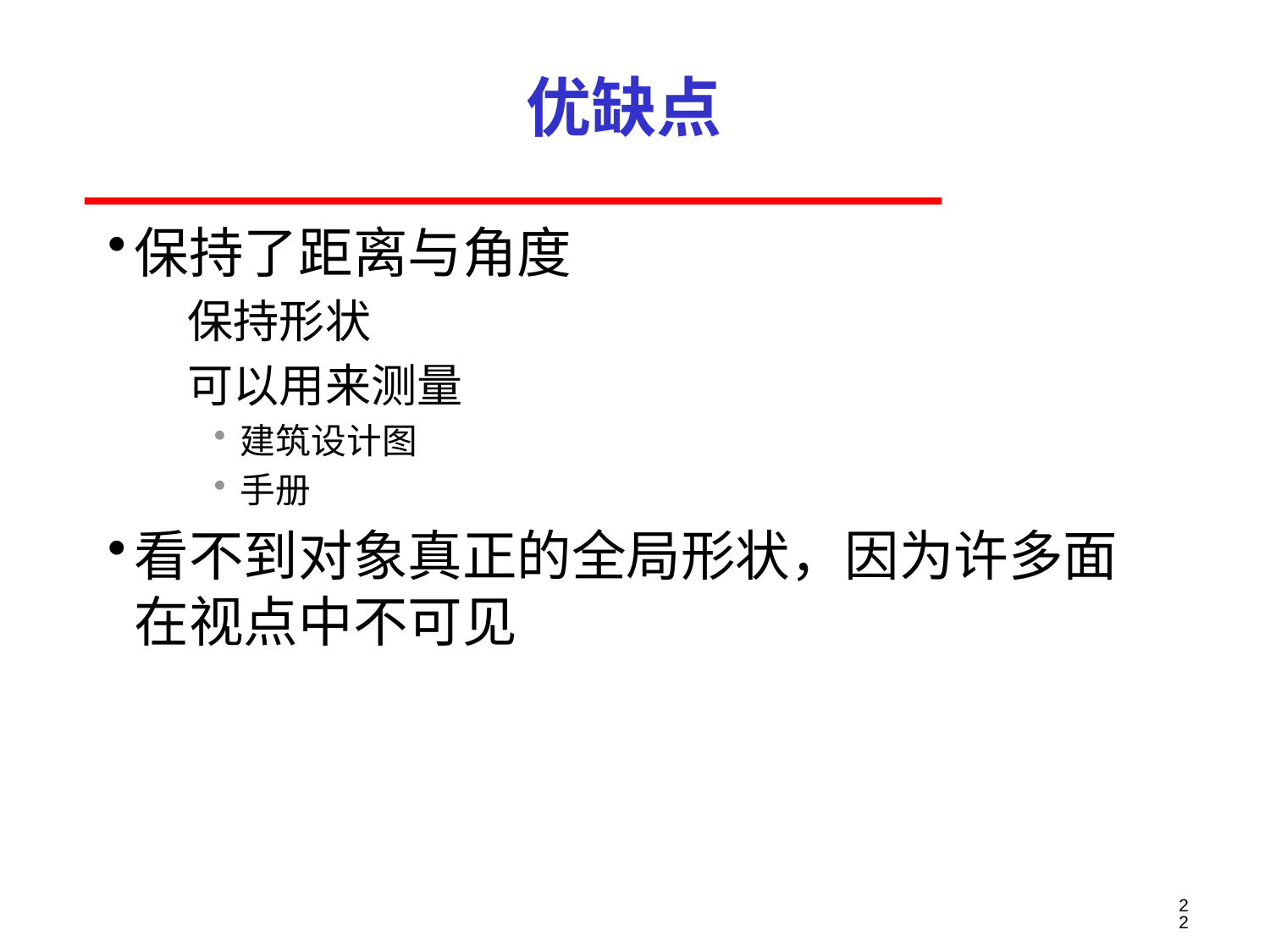

# 优缺点
保持了距离与角度
保持形状
可以用来测量
建筑设计图
手册
看不到对象真正的全局形状，因为许多面在视点中不可见

22